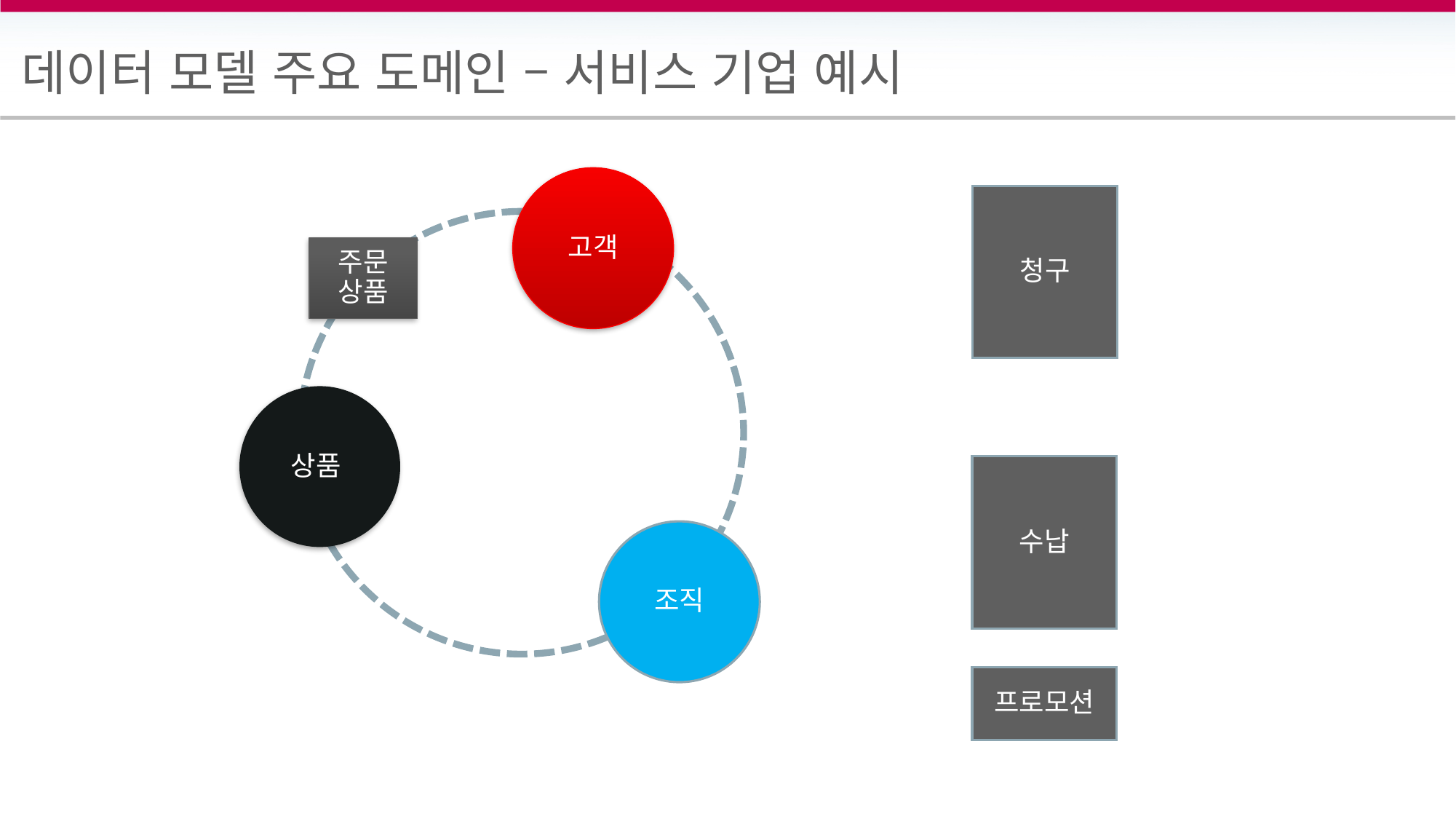

데이터 모델 주요 도메인 – 서비스 기업 예시
#
고객

상품
조직
청구
주문 상품
수납
프로모션